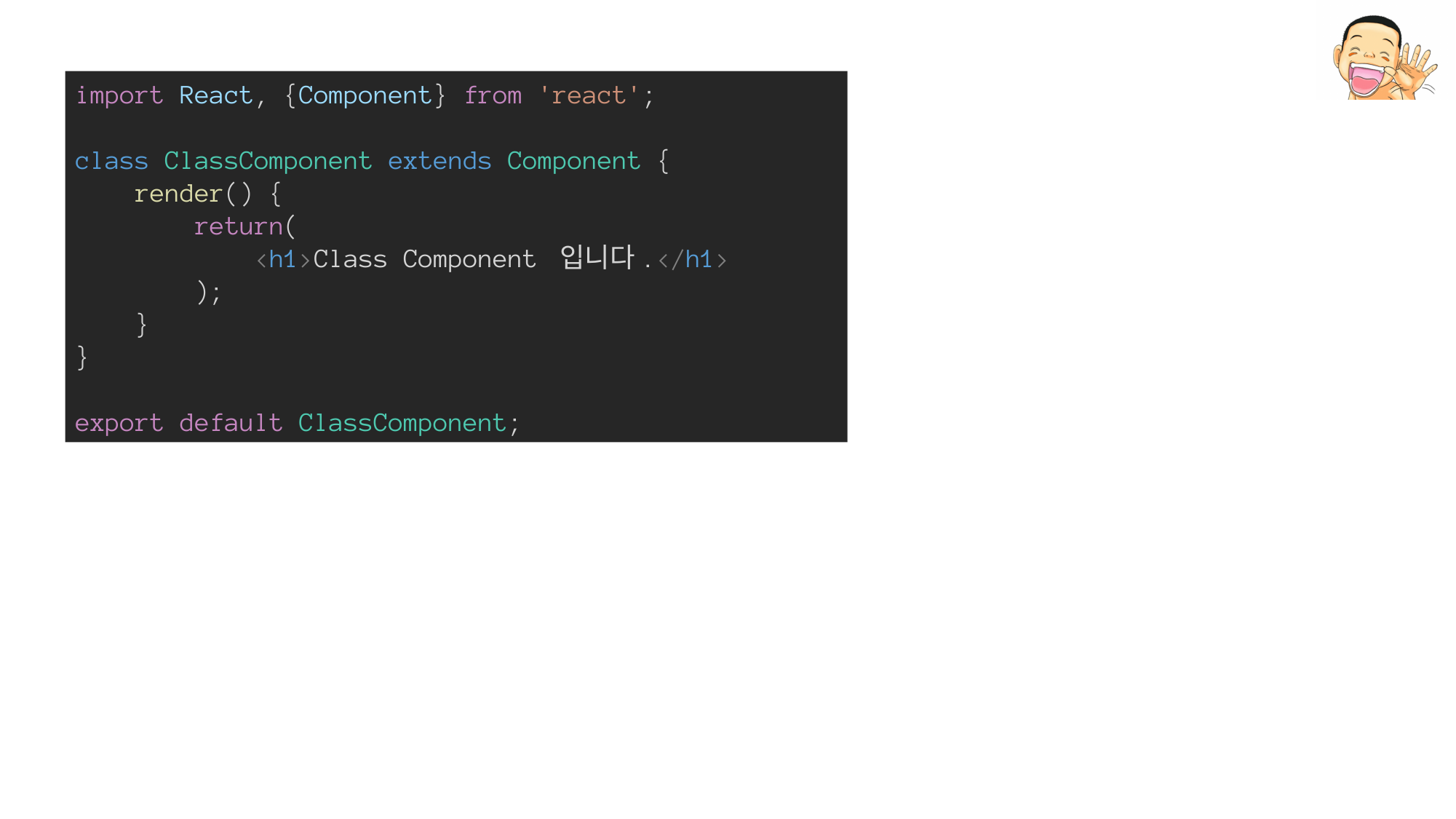

import React, {Component} from 'react';
class ClassComponent extends Component {
    render() {
        return(
            <h1>Class Component 입니다.</h1>
        );
    }
}
export default ClassComponent;